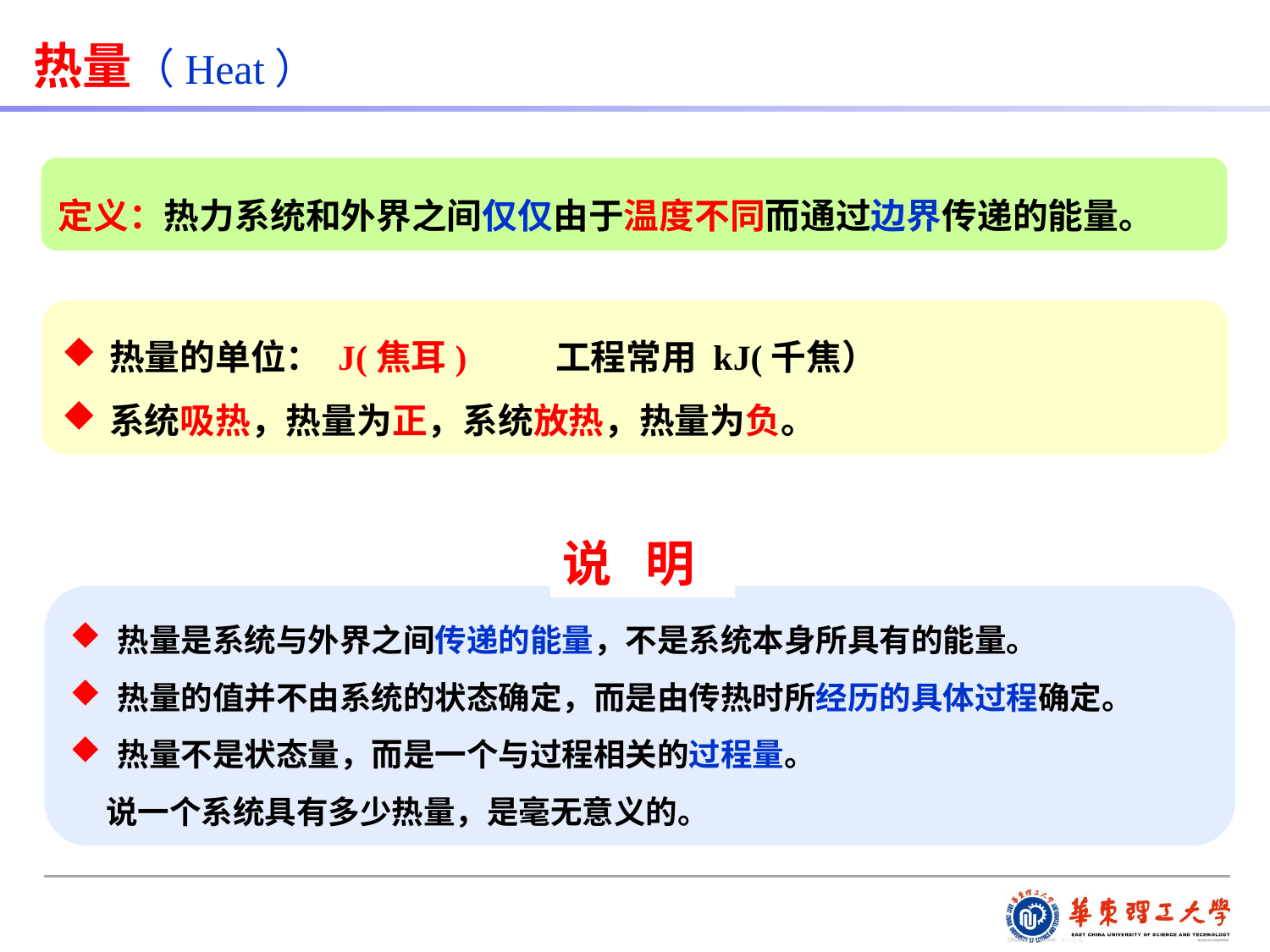

热量（Heat）
定义：热力系统和外界之间仅仅由于温度不同而通过边界传递的能量。
热量的单位： J(焦耳)         工程常用 kJ(千焦）
系统吸热，热量为正，系统放热，热量为负。
说   明
热量是系统与外界之间传递的能量，不是系统本身所具有的能量。
热量的值并不由系统的状态确定，而是由传热时所经历的具体过程确定。
热量不是状态量，而是一个与过程相关的过程量。
    说一个系统具有多少热量，是毫无意义的。